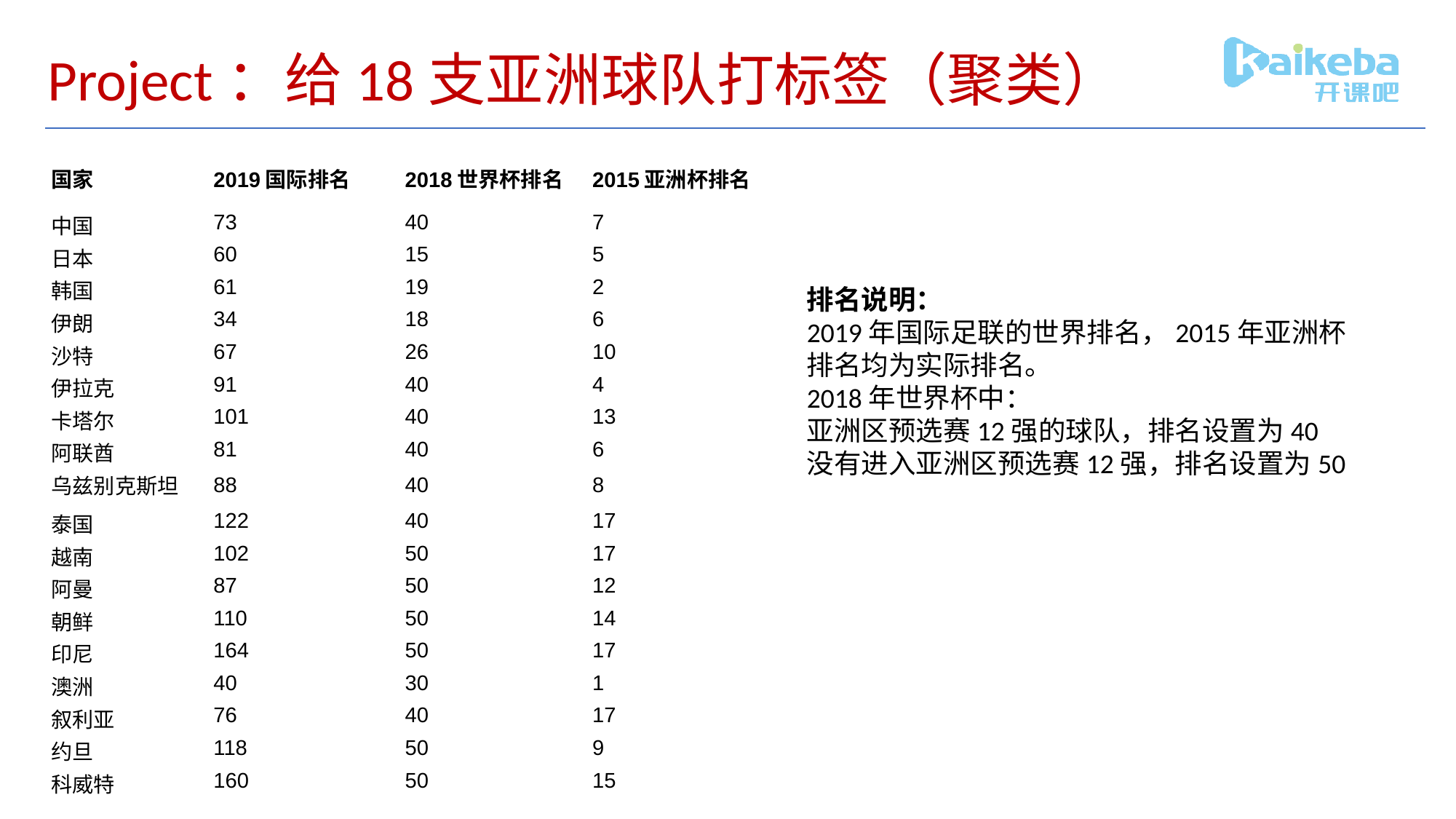

# Project：给18支亚洲球队打标签（聚类）
| 国家 | 2019国际排名 | 2018世界杯排名 | 2015亚洲杯排名 |
| --- | --- | --- | --- |
| 中国 | 73 | 40 | 7 |
| 日本 | 60 | 15 | 5 |
| 韩国 | 61 | 19 | 2 |
| 伊朗 | 34 | 18 | 6 |
| 沙特 | 67 | 26 | 10 |
| 伊拉克 | 91 | 40 | 4 |
| 卡塔尔 | 101 | 40 | 13 |
| 阿联酋 | 81 | 40 | 6 |
| 乌兹别克斯坦 | 88 | 40 | 8 |
| 泰国 | 122 | 40 | 17 |
| 越南 | 102 | 50 | 17 |
| 阿曼 | 87 | 50 | 12 |
| 朝鲜 | 110 | 50 | 14 |
| 印尼 | 164 | 50 | 17 |
| 澳洲 | 40 | 30 | 1 |
| 叙利亚 | 76 | 40 | 17 |
| 约旦 | 118 | 50 | 9 |
| 科威特 | 160 | 50 | 15 |
排名说明：
2019年国际足联的世界排名，2015年亚洲杯排名均为实际排名。
2018年世界杯中：
亚洲区预选赛12强的球队，排名设置为40
没有进入亚洲区预选赛12强，排名设置为50